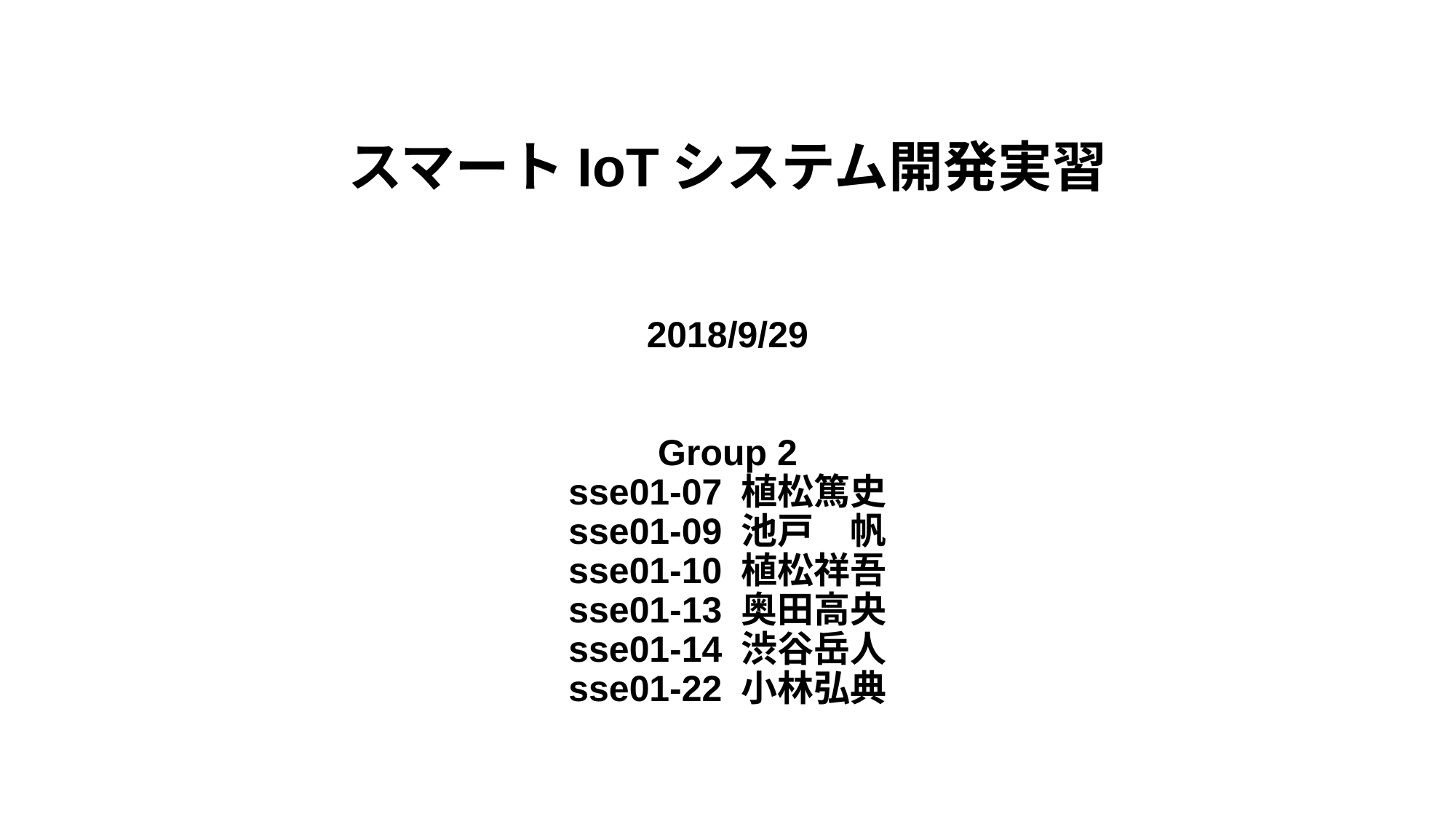

# スマートIoTシステム開発実習 2018/9/29 Group 2 sse01-07 植松篤史 sse01-09 池戸　帆 sse01-10 植松祥吾 sse01-13 奥田高央 sse01-14 渋谷岳人 sse01-22 小林弘典